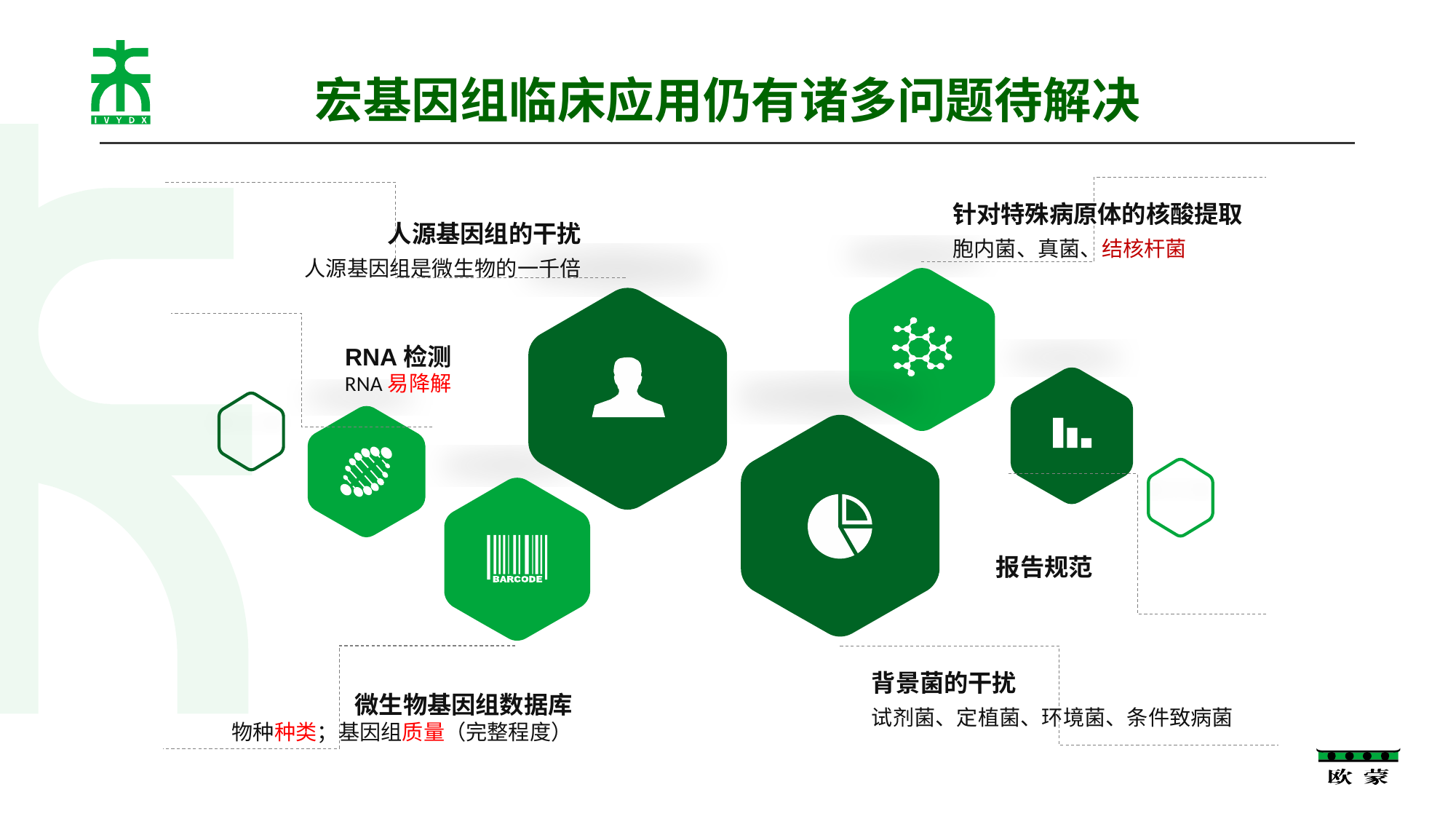

# 宏基因组临床应用仍有诸多问题待解决
针对特殊病原体的核酸提取
胞内菌、真菌、结核杆菌
人源基因组的干扰
人源基因组是微生物的一千倍

RNA检测
RNA易降解

报告规范
背景菌的干扰
试剂菌、定植菌、环境菌、条件致病菌
微生物基因组数据库
物种种类；基因组质量（完整程度）